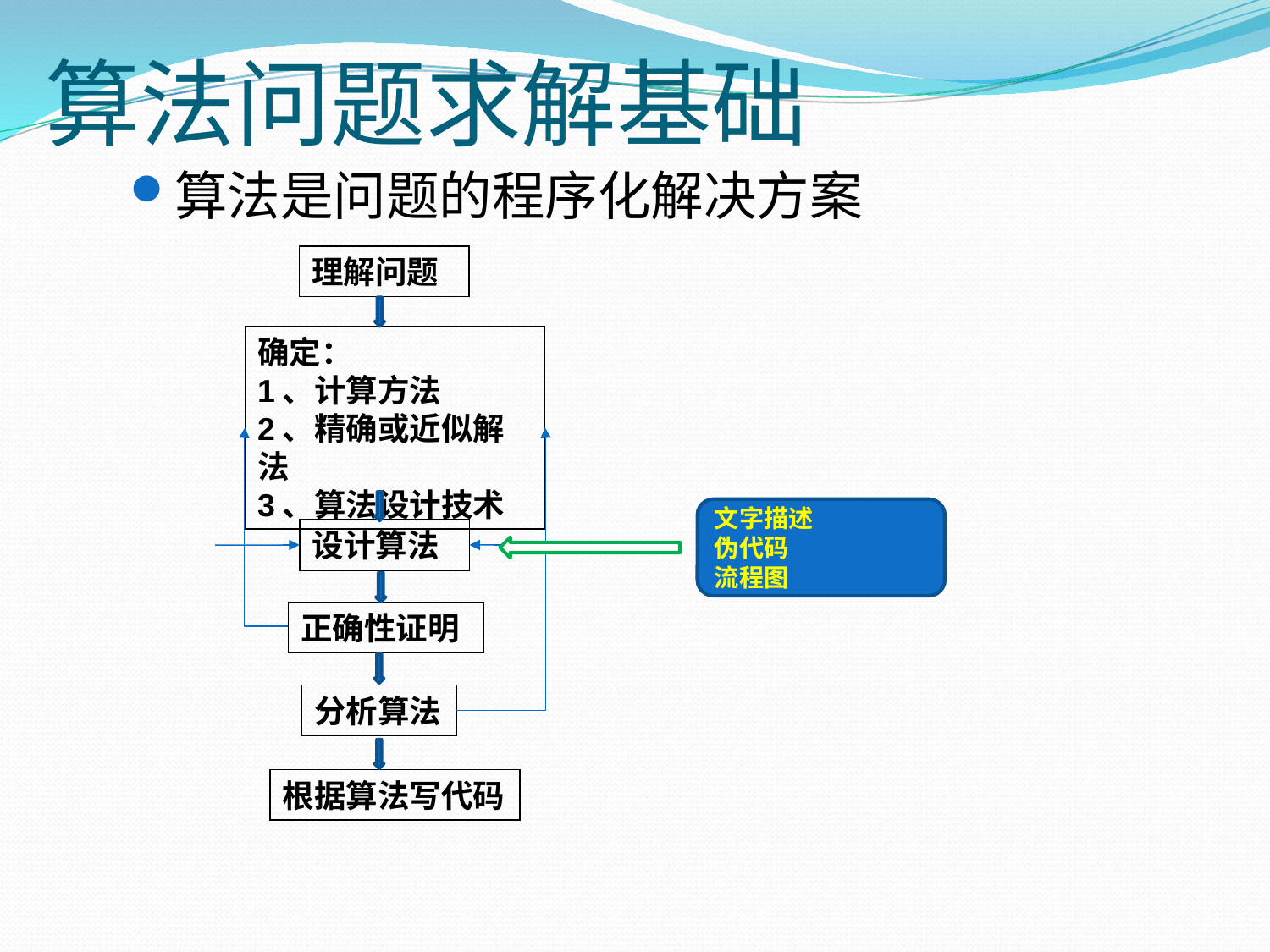

# 算法问题求解基础
算法是问题的程序化解决方案

理解问题

确定：
1、计算方法
2、精确或近似解法
3、算法设计技术

设计算法

正确性证明

分析算法

根据算法写代码
文字描述
伪代码
流程图